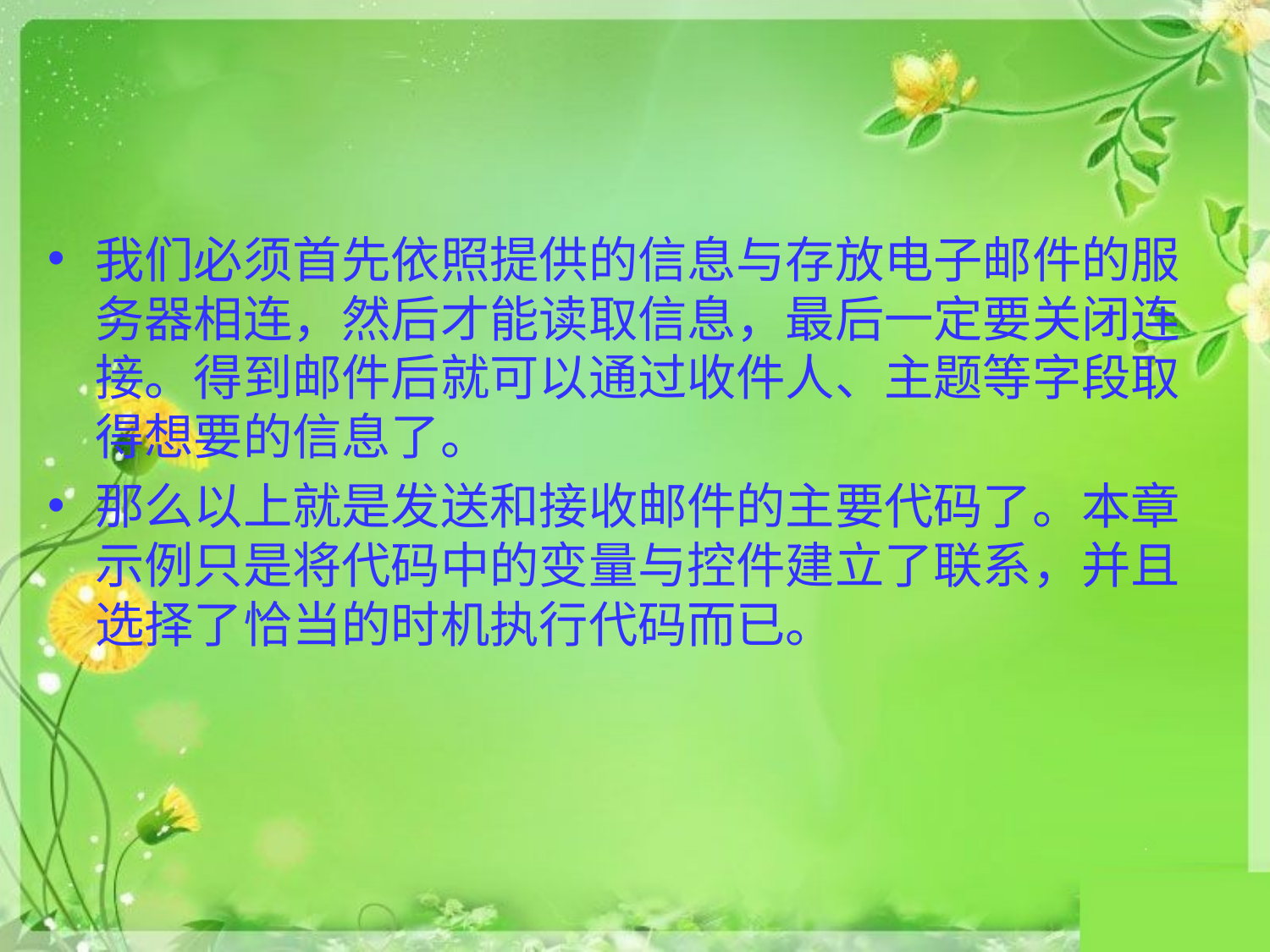

#
我们必须首先依照提供的信息与存放电子邮件的服务器相连，然后才能读取信息，最后一定要关闭连接。得到邮件后就可以通过收件人、主题等字段取得想要的信息了。
那么以上就是发送和接收邮件的主要代码了。本章示例只是将代码中的变量与控件建立了联系，并且选择了恰当的时机执行代码而已。